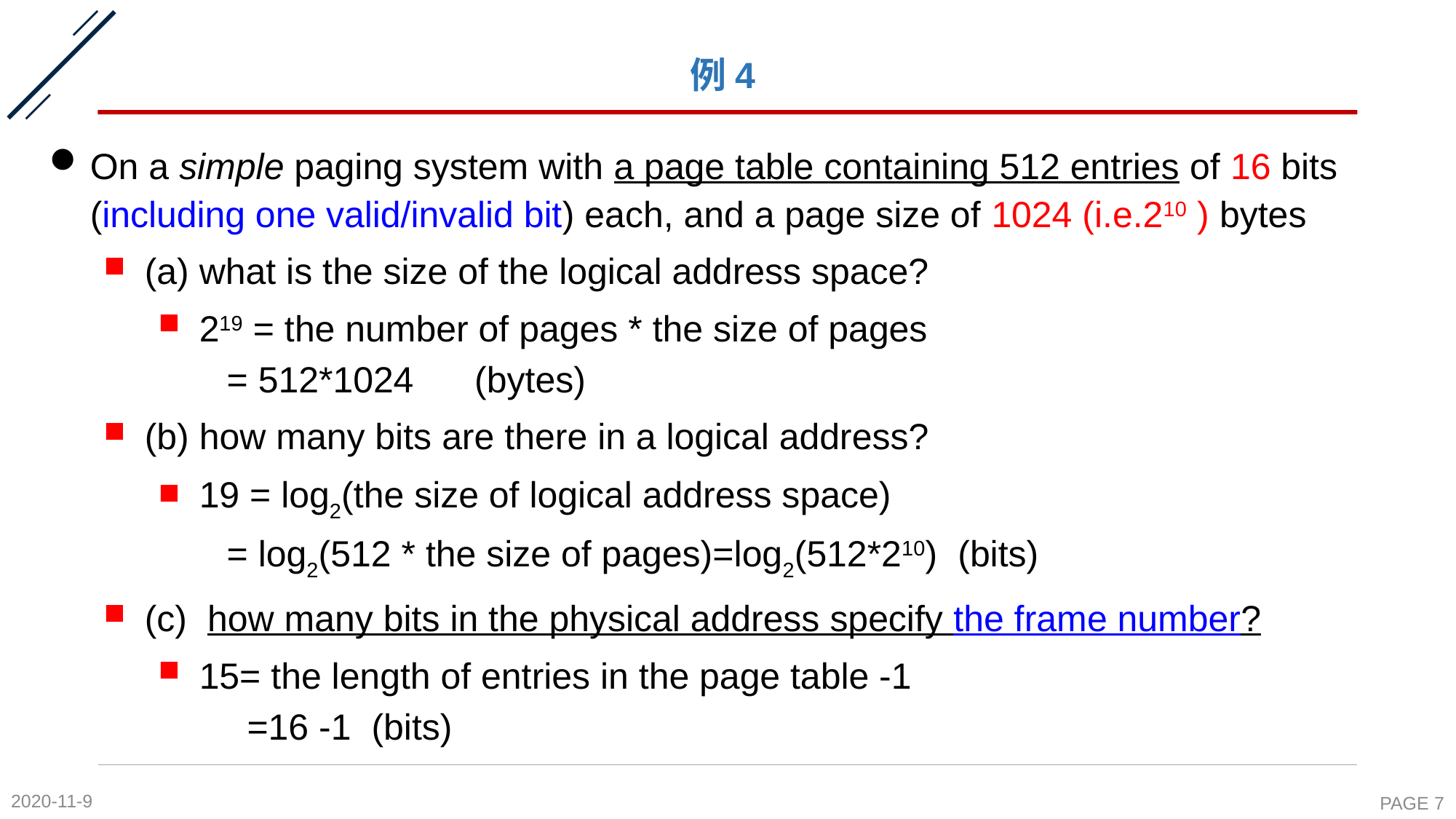

# 例4
On a simple paging system with a page table containing 512 entries of 16 bits (including one valid/invalid bit) each, and a page size of 1024 (i.e.210 ) bytes
(a) what is the size of the logical address space?
219 = the number of pages * the size of pages
             = 512*1024      (bytes)
(b) how many bits are there in a logical address?
19 = log2(the size of logical address space)
             = log2(512 * the size of pages)=log2(512*210)  (bits)
(c)  how many bits in the physical address specify the frame number?
15= the length of entries in the page table -1
               =16 -1  (bits)

2020-11-9
PAGE 7